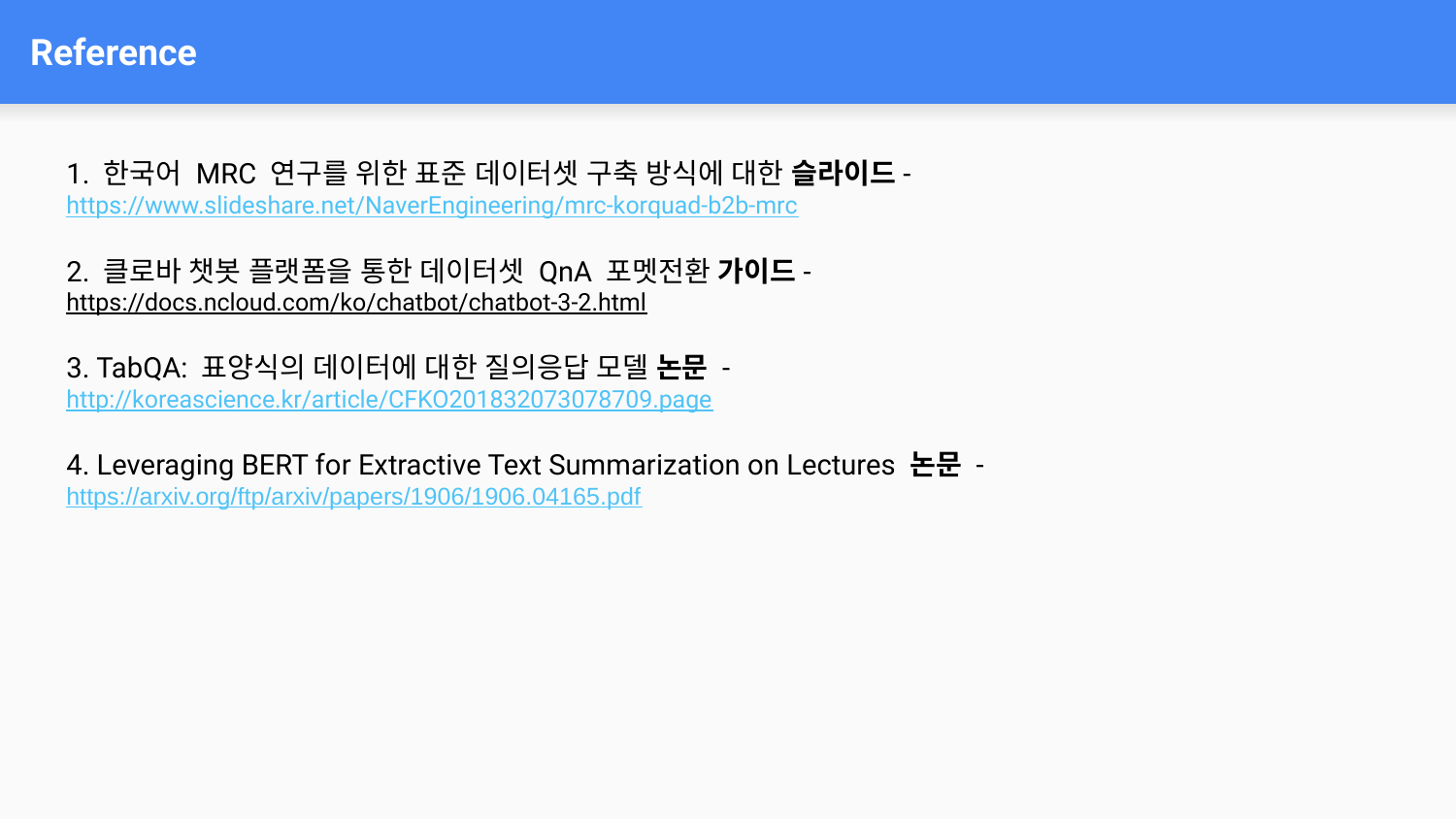

# Reference
1. 한국어 MRC 연구를 위한 표준 데이터셋 구축 방식에 대한 슬라이드- https://www.slideshare.net/NaverEngineering/mrc-korquad-b2b-mrc

2. 클로바 챗봇 플랫폼을 통한 데이터셋 QnA 포멧전환 가이드-
https://docs.ncloud.com/ko/chatbot/chatbot-3-2.html

3. TabQA: 표양식의 데이터에 대한 질의응답 모델 논문 - http://koreascience.kr/article/CFKO201832073078709.page

4. Leveraging BERT for Extractive Text Summarization on Lectures 논문 -
https://arxiv.org/ftp/arxiv/papers/1906/1906.04165.pdf